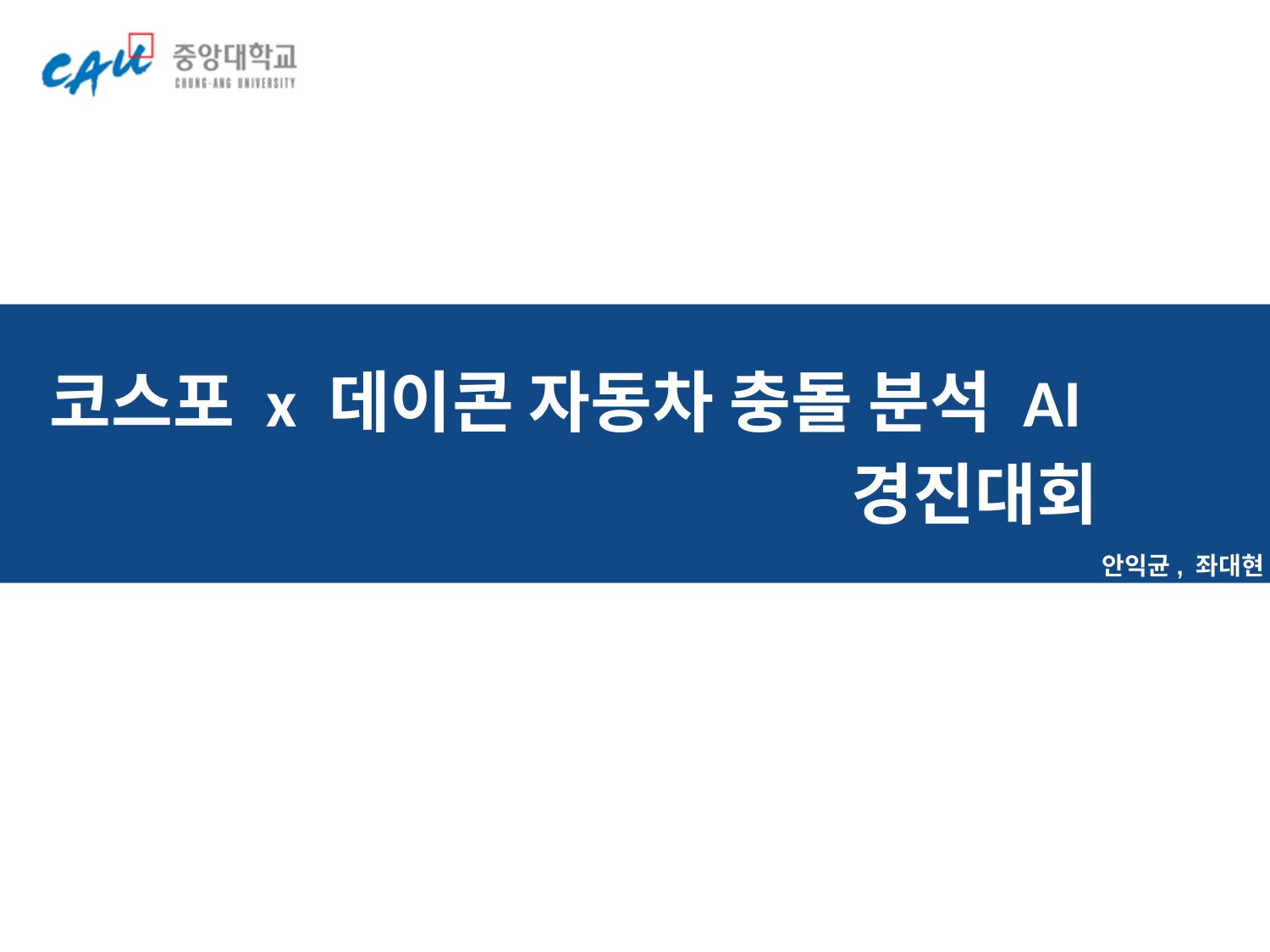

# 코스포 x 데이콘 자동차 충돌 분석 AI경진대회
안익균, 좌대현